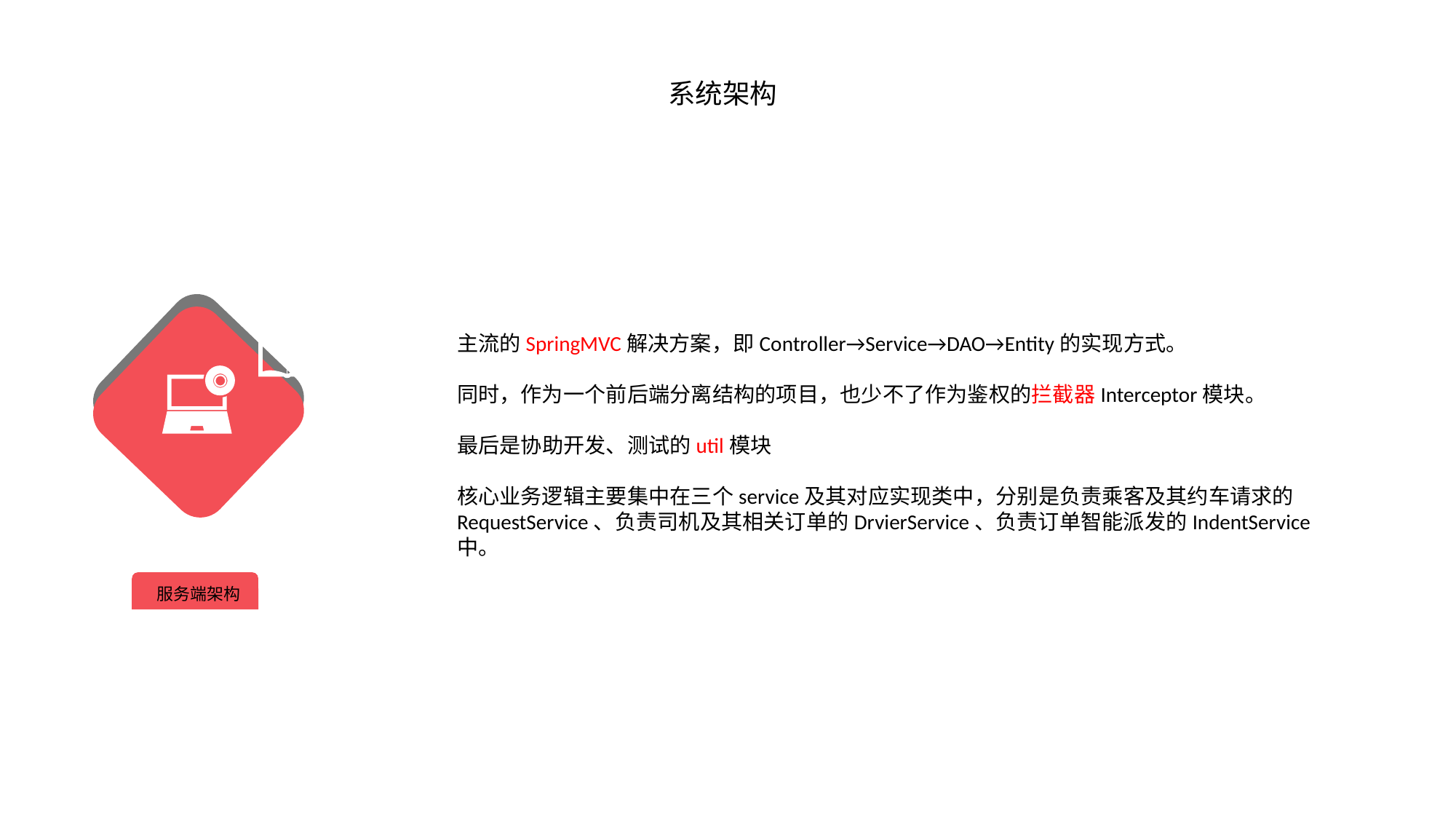

系统架构

主流的SpringMVC解决方案，即Controller→Service→DAO→Entity的实现方式。

同时，作为一个前后端分离结构的项目，也少不了作为鉴权的拦截器Interceptor模块。

最后是协助开发、测试的util模块

核心业务逻辑主要集中在三个service及其对应实现类中，分别是负责乘客及其约车请求的RequestService、负责司机及其相关订单的DrvierService、负责订单智能派发的IndentService中。

服务端架构